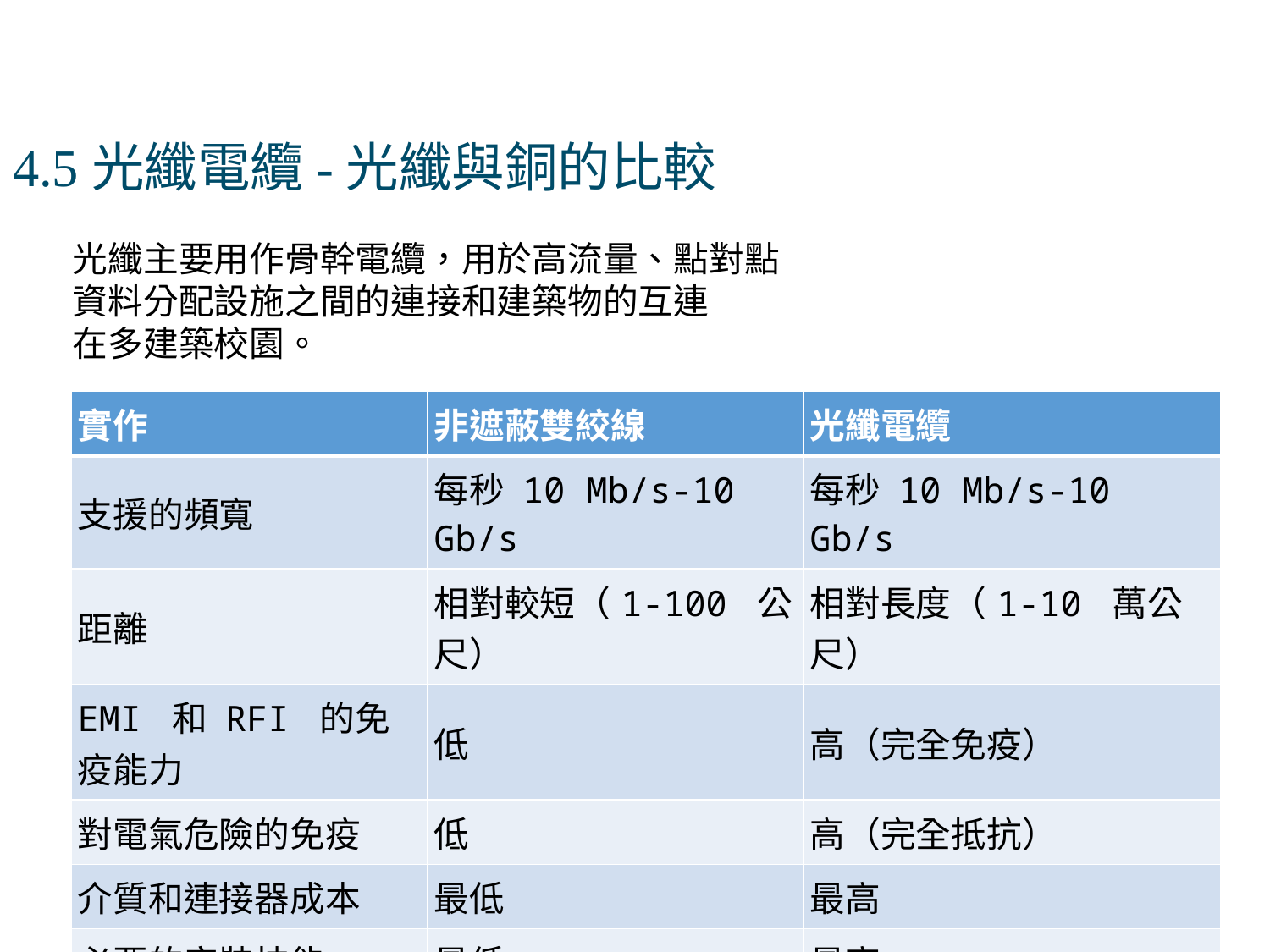

# 4.5光纖電纜-光纖與銅的比較
光纖主要用作骨幹電纜，用於高流量、點對點
資料分配設施之間的連接和建築物的互連
在多建築校園。

| 實作 | 非遮蔽雙絞線 | 光纖電纜 |
| --- | --- | --- |
| 支援的頻寬 | 每秒 10 Mb/s-10 Gb/s | 每秒 10 Mb/s-10 Gb/s |
| 距離 | 相對較短（1-100 公尺） | 相對長度（1-10 萬公尺） |
| EMI 和 RFI 的免疫能力 | 低 | 高（完全免疫） |
| 對電氣危險的免疫 | 低 | 高（完全抵抗） |
| 介質和連接器成本 | 最低 | 最高 |
| 必要的安裝技能 | 最低 | 最高 |
| 安全須知 | 最低 | 最高 |
153